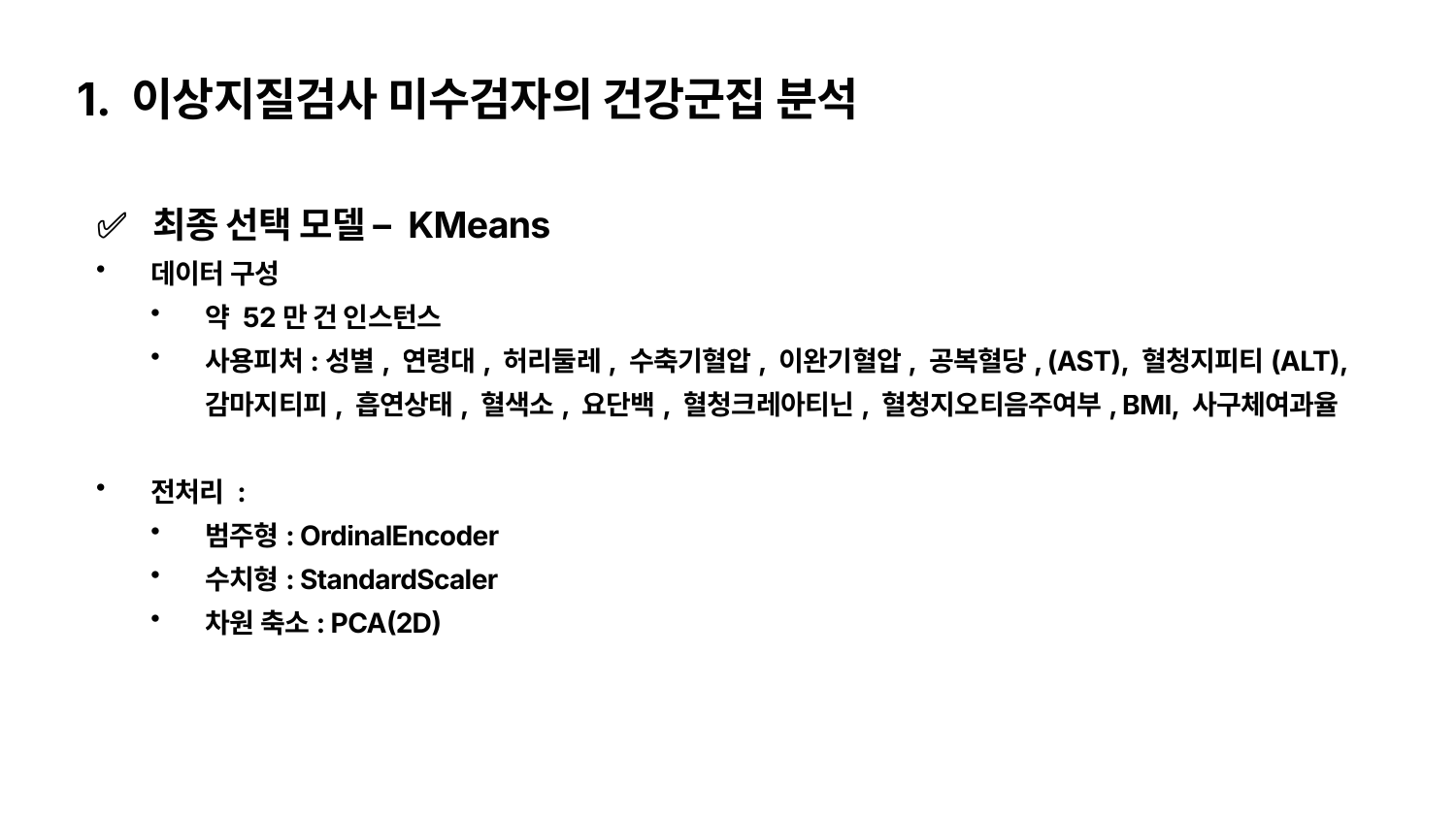

이상지질검사 미수검자의 건강군집 분석
✅  최종 선택 모델 – KMeans
데이터 구성
약 52만 건 인스턴스
사용피처:성별, 연령대, 허리둘레, 수축기혈압, 이완기혈압, 공복혈당, (AST), 혈청지피티(ALT), 감마지티피, 흡연상태, 혈색소, 요단백, 혈청크레아티닌, 혈청지오티음주여부, BMI, 사구체여과율

전처리 :
범주형: OrdinalEncoder
수치형: StandardScaler
차원 축소: PCA(2D)